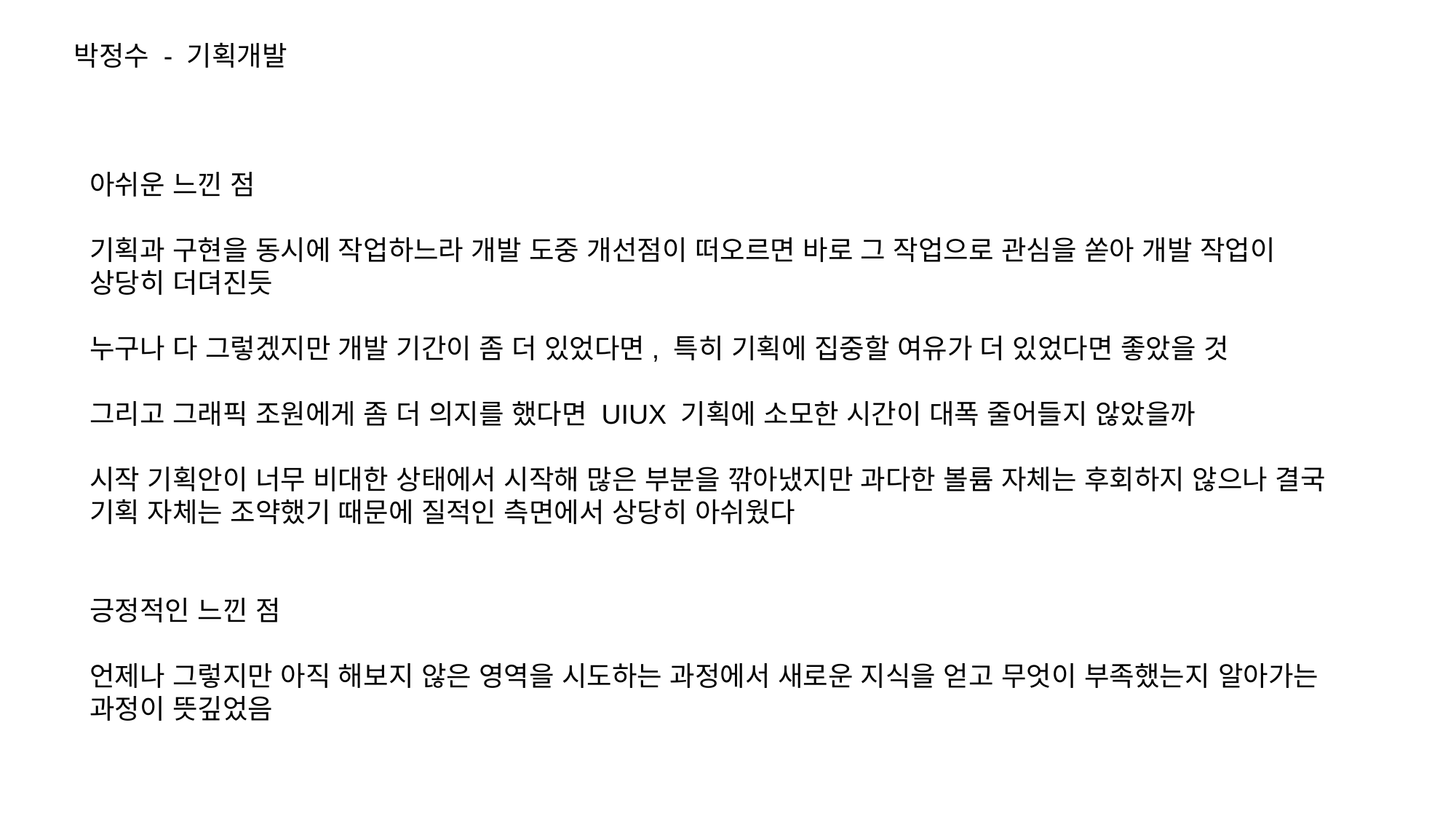

박정수 - 기획개발
아쉬운 느낀 점

기획과 구현을 동시에 작업하느라 개발 도중 개선점이 떠오르면 바로 그 작업으로 관심을 쏟아 개발 작업이 상당히 더뎌진듯

누구나 다 그렇겠지만 개발 기간이 좀 더 있었다면, 특히 기획에 집중할 여유가 더 있었다면 좋았을 것

그리고 그래픽 조원에게 좀 더 의지를 했다면 UIUX 기획에 소모한 시간이 대폭 줄어들지 않았을까

시작 기획안이 너무 비대한 상태에서 시작해 많은 부분을 깎아냈지만 과다한 볼륨 자체는 후회하지 않으나 결국 기획 자체는 조약했기 때문에 질적인 측면에서 상당히 아쉬웠다

긍정적인 느낀 점

언제나 그렇지만 아직 해보지 않은 영역을 시도하는 과정에서 새로운 지식을 얻고 무엇이 부족했는지 알아가는 과정이 뜻깊었음